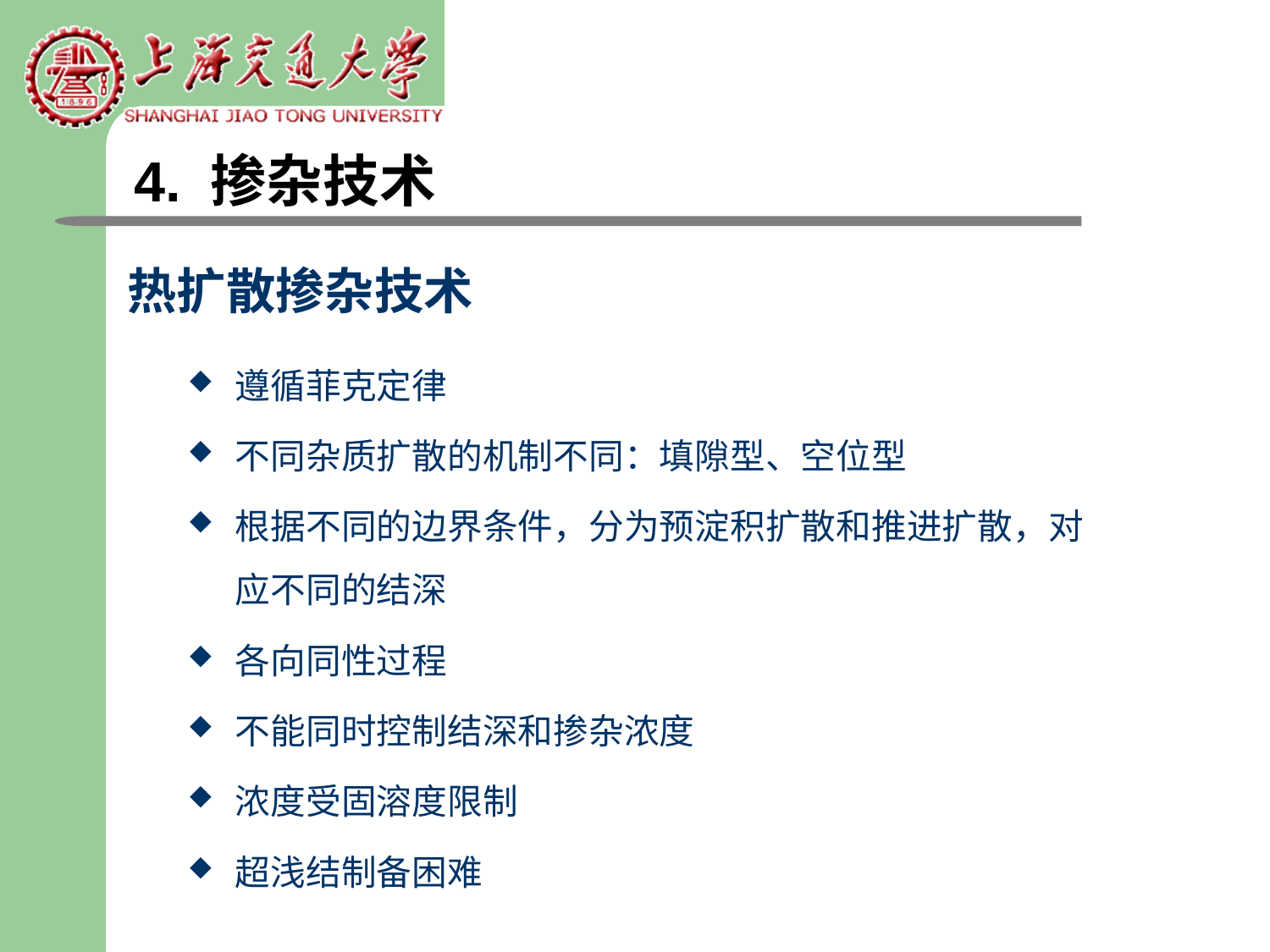

4. 掺杂技术
# 热扩散掺杂技术
遵循菲克定律
不同杂质扩散的机制不同：填隙型、空位型
根据不同的边界条件，分为预淀积扩散和推进扩散，对应不同的结深
各向同性过程
不能同时控制结深和掺杂浓度
浓度受固溶度限制
超浅结制备困难